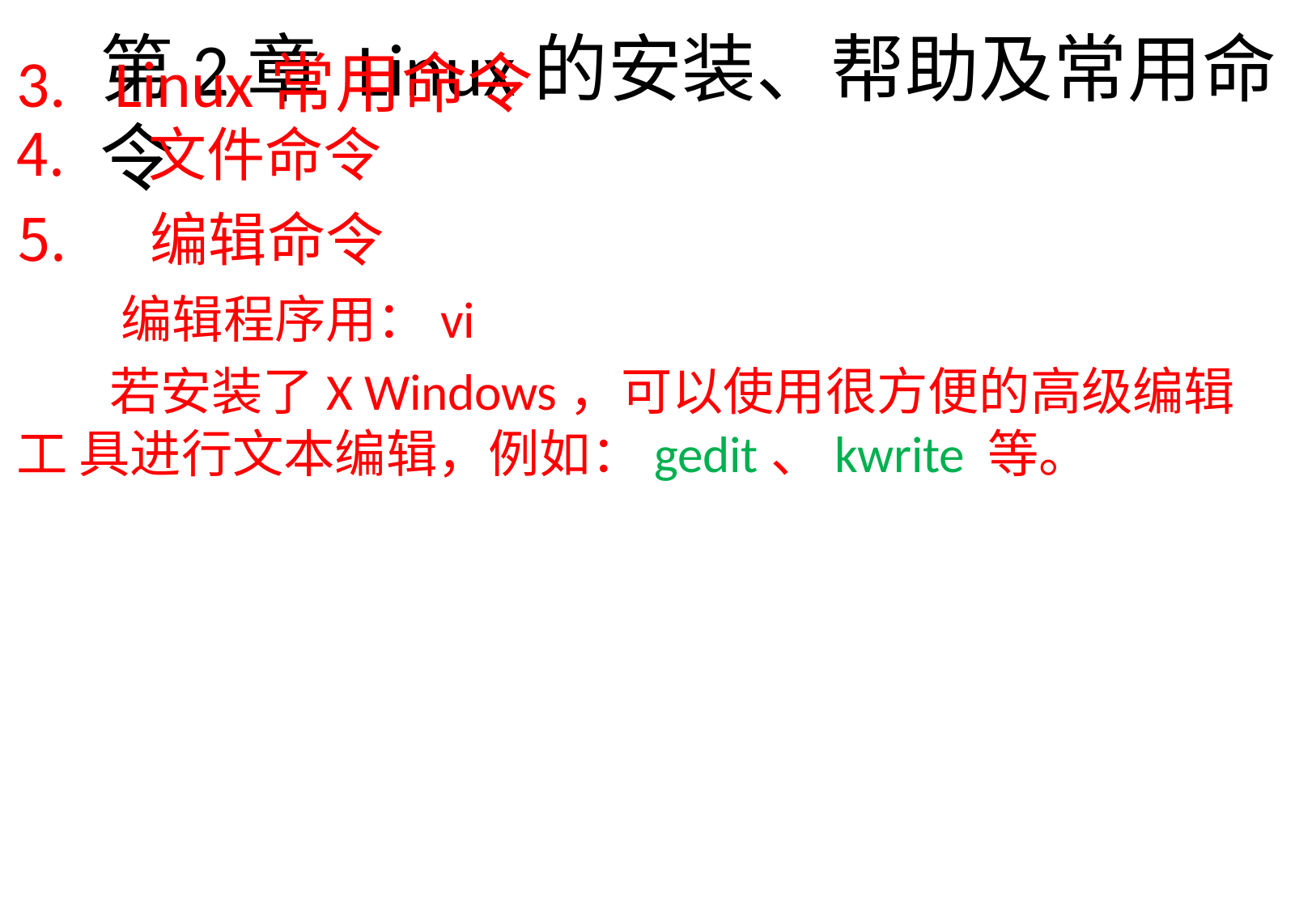

Linux常用命令
文件命令
编辑命令
编辑程序用：vi
若安装了X Windows，可以使用很方便的高级编辑工 具进行文本编辑，例如：gedit、kwrite	等。
# 第2章Linux的安装、帮助及常用命令